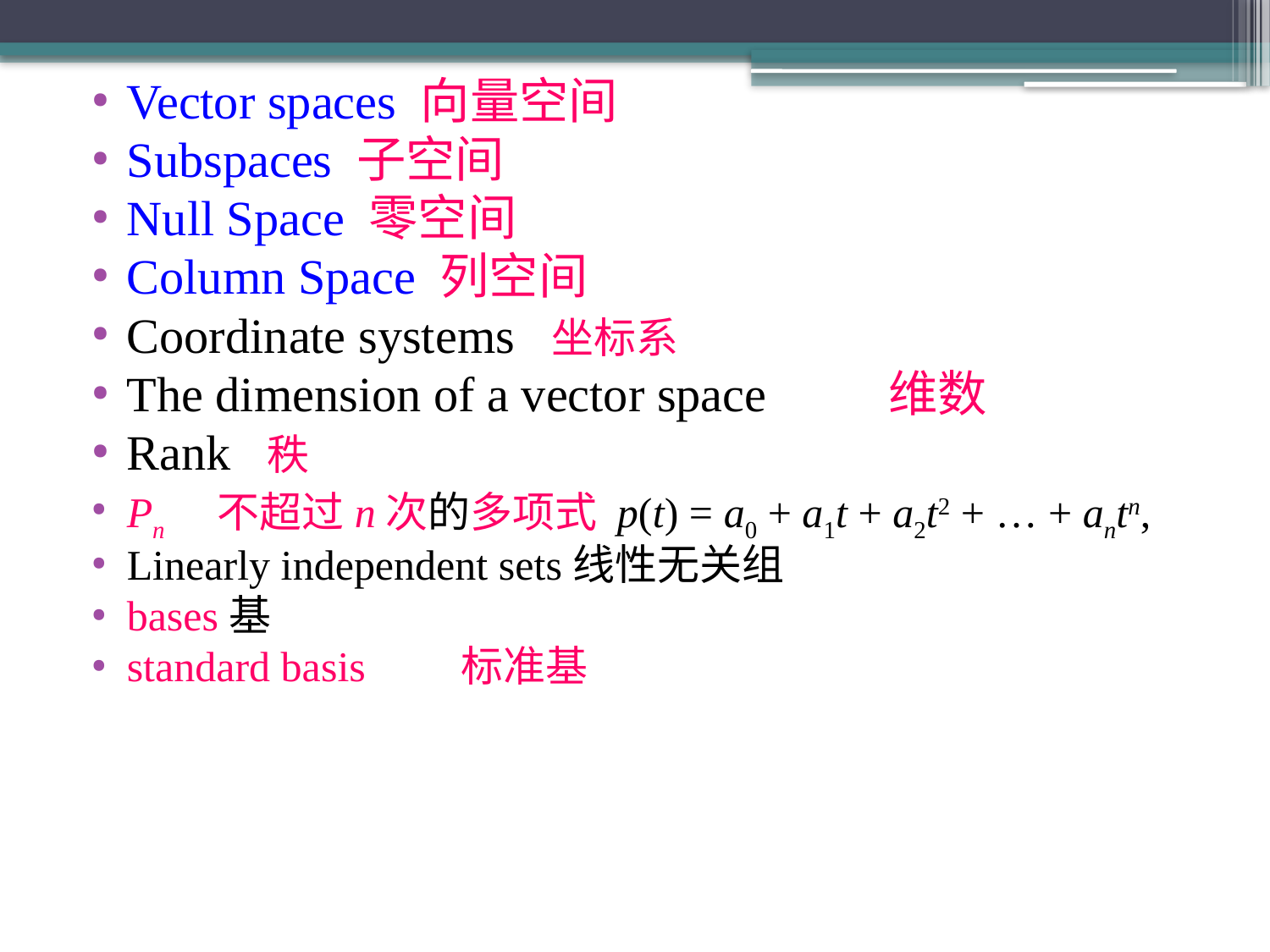

Vector spaces 向量空间
Subspaces 子空间
Null Space 零空间
Column Space 列空间
Coordinate systems  坐标系
The dimension of a vector space	维数
Rank  秩
Pn    不超过n次的多项式 p(t) = a0 + a1t + a2t2 + … + antn,
Linearly independent sets线性无关组
bases基
standard basis        标准基